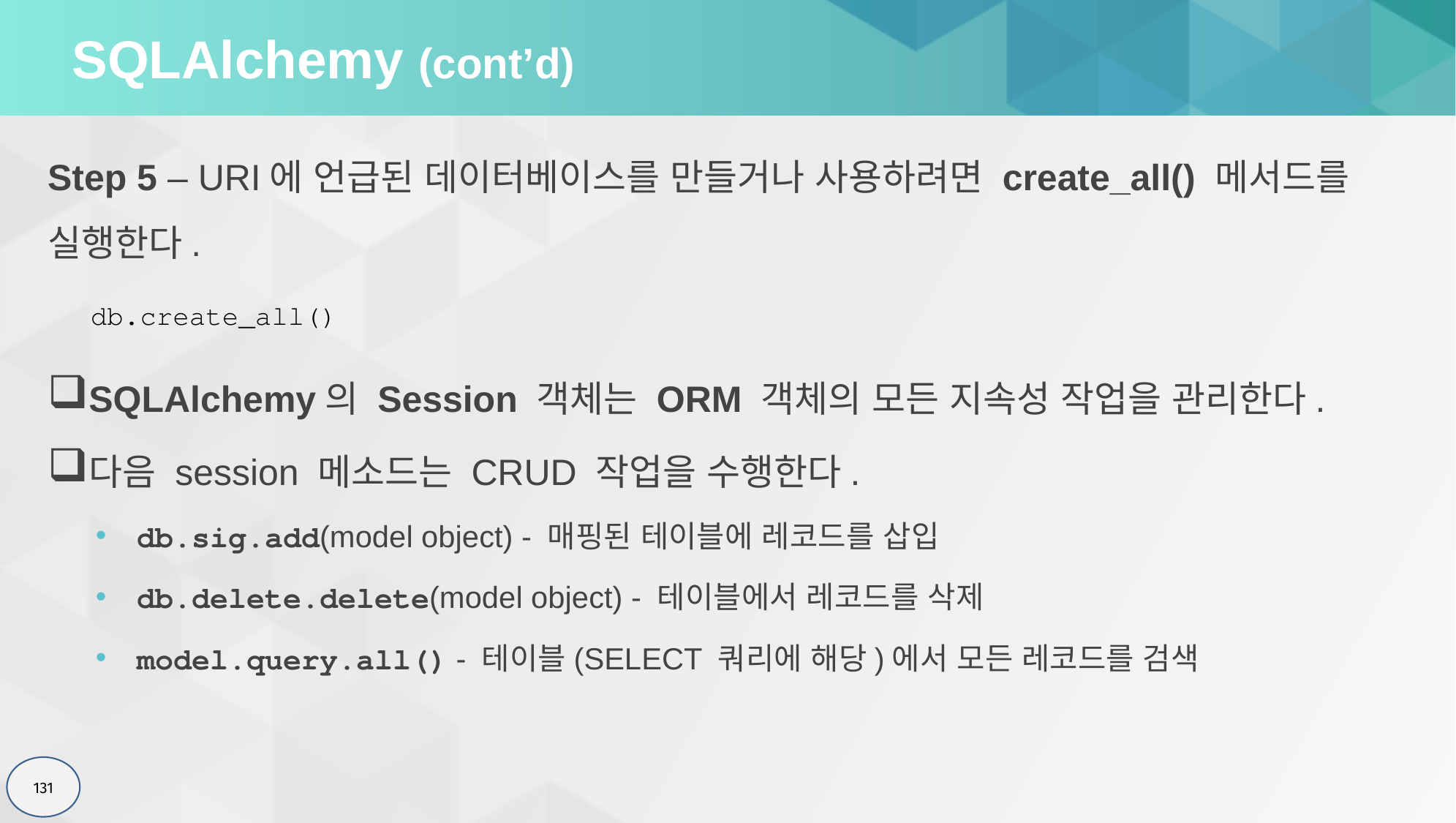

# SQLAlchemy (cont’d)
Step 5 – URI에 언급된 데이터베이스를 만들거나 사용하려면 create_all() 메서드를 실행한다.
db.create_all()
SQLAlchemy의 Session 객체는 ORM 객체의 모든 지속성 작업을 관리한다.
다음 session 메소드는 CRUD 작업을 수행한다.
db.sig.add(model object) - 매핑된 테이블에 레코드를 삽입
db.delete.delete(model object) - 테이블에서 레코드를 삭제
model.query.all() - 테이블(SELECT 쿼리에 해당)에서 모든 레코드를 검색